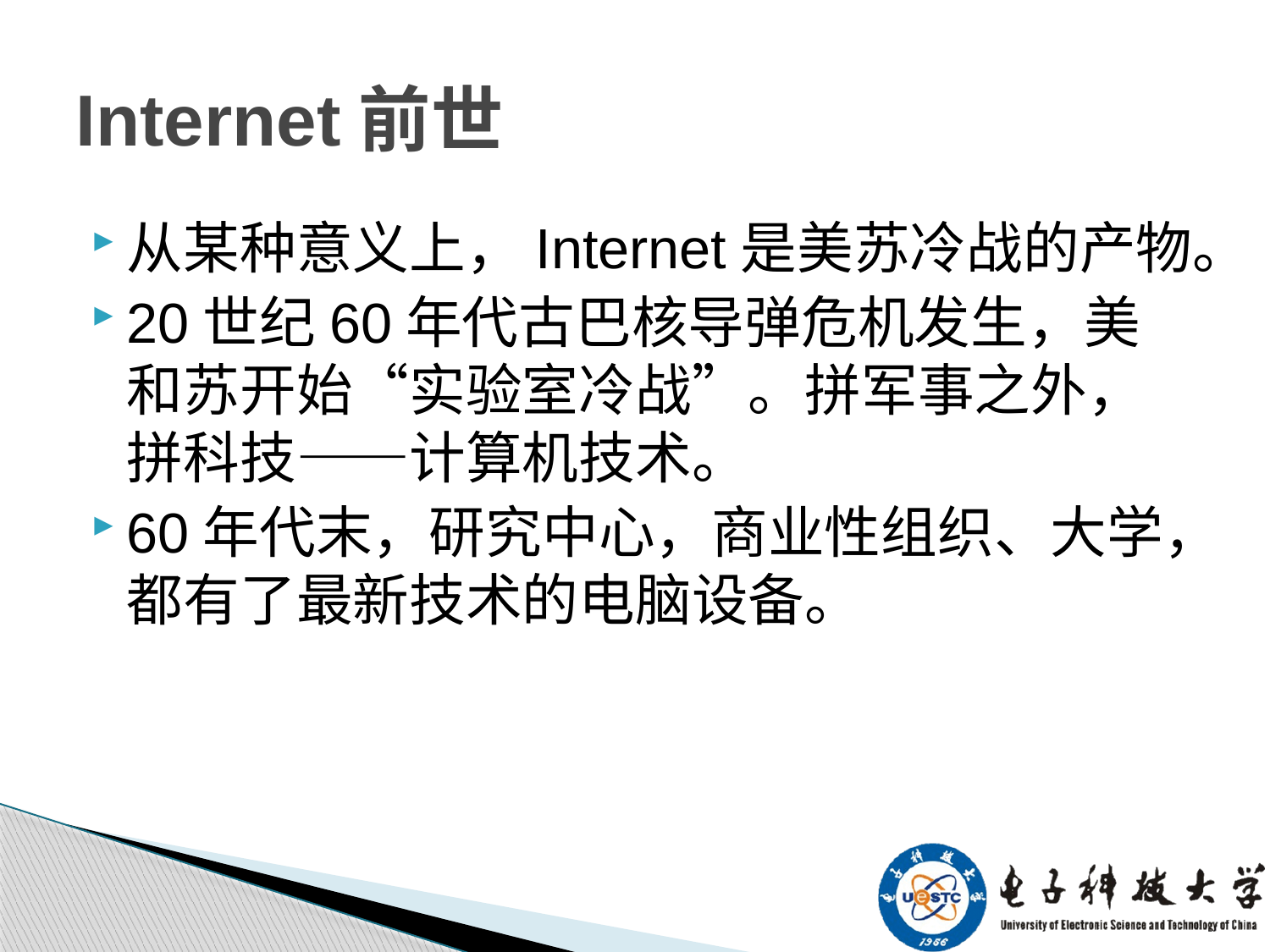

# Internet前世
从某种意义上，Internet是美苏冷战的产物。
20世纪60年代古巴核导弹危机发生，美和苏开始“实验室冷战”。拼军事之外，拼科技——计算机技术。
60年代末，研究中心，商业性组织、大学，都有了最新技术的电脑设备。
19